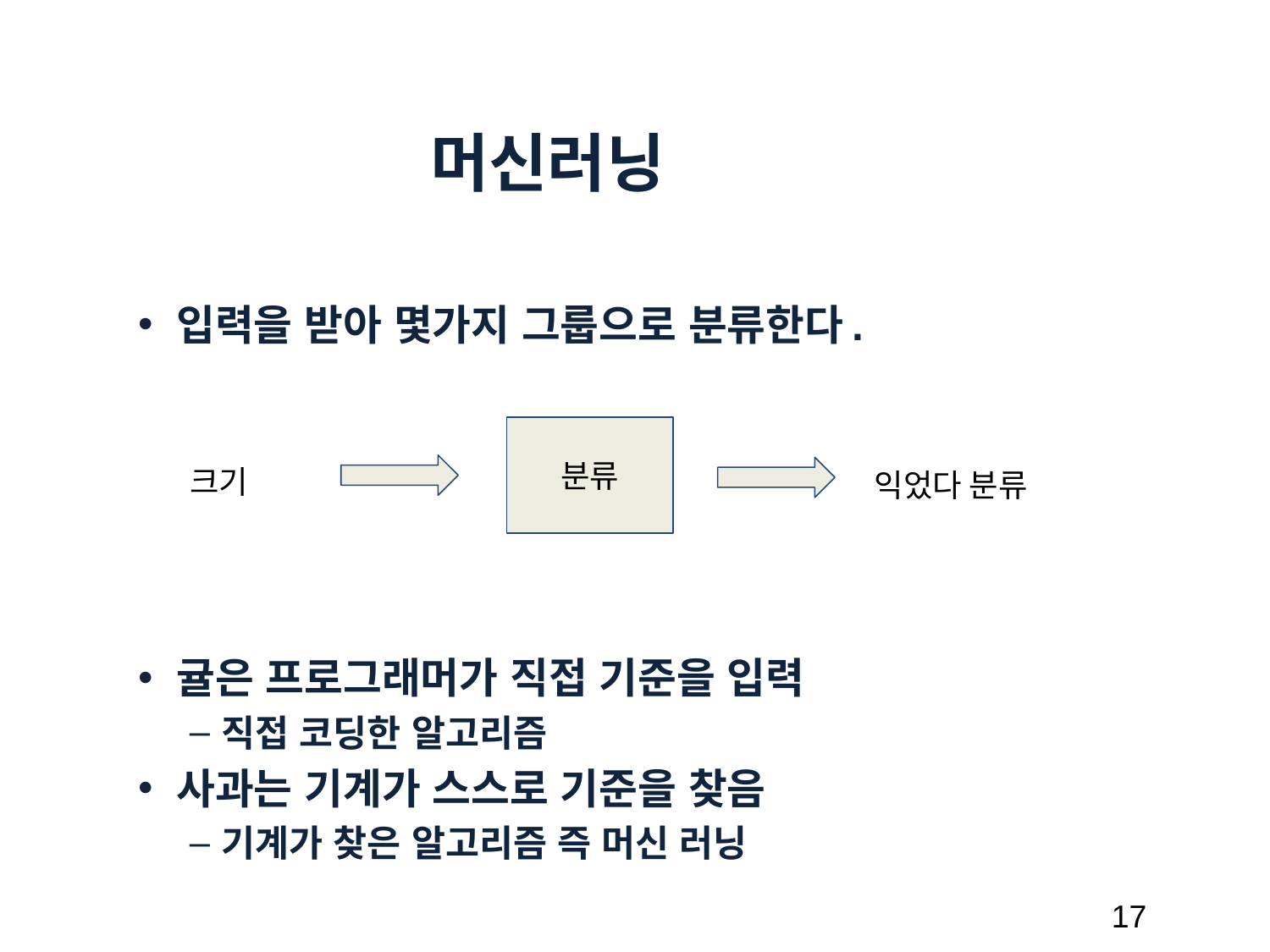

머신러닝
입력을 받아 몇가지 그룹으로 분류한다.

귤은 프로그래머가 직접 기준을 입력
직접 코딩한 알고리즘
사과는 기계가 스스로 기준을 찾음
기계가 찾은 알고리즘 즉 머신 러닝
분류
크기
익었다 분류